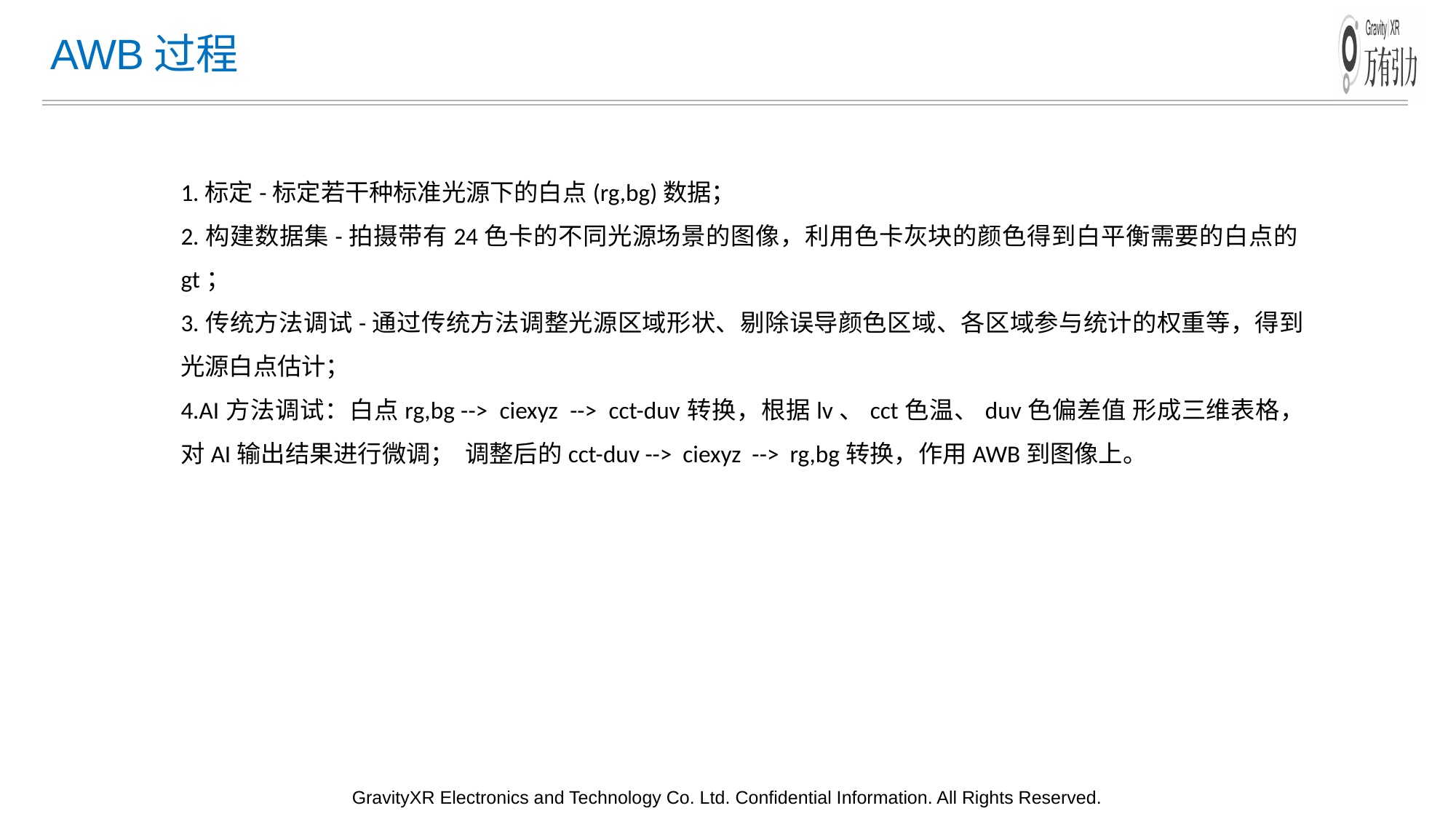

# AWB过程
1.标定-标定若干种标准光源下的白点(rg,bg)数据；
2.构建数据集-拍摄带有24色卡的不同光源场景的图像，利用色卡灰块的颜色得到白平衡需要的白点的gt；
3.传统方法调试-通过传统方法调整光源区域形状、剔除误导颜色区域、各区域参与统计的权重等，得到光源白点估计；
4.AI方法调试：白点rg,bg -->  ciexyz  -->  cct-duv转换，根据lv、cct色温、duv色偏差值 形成三维表格，对AI输出结果进行微调；  调整后的cct-duv -->  ciexyz  -->  rg,bg转换，作用AWB到图像上。